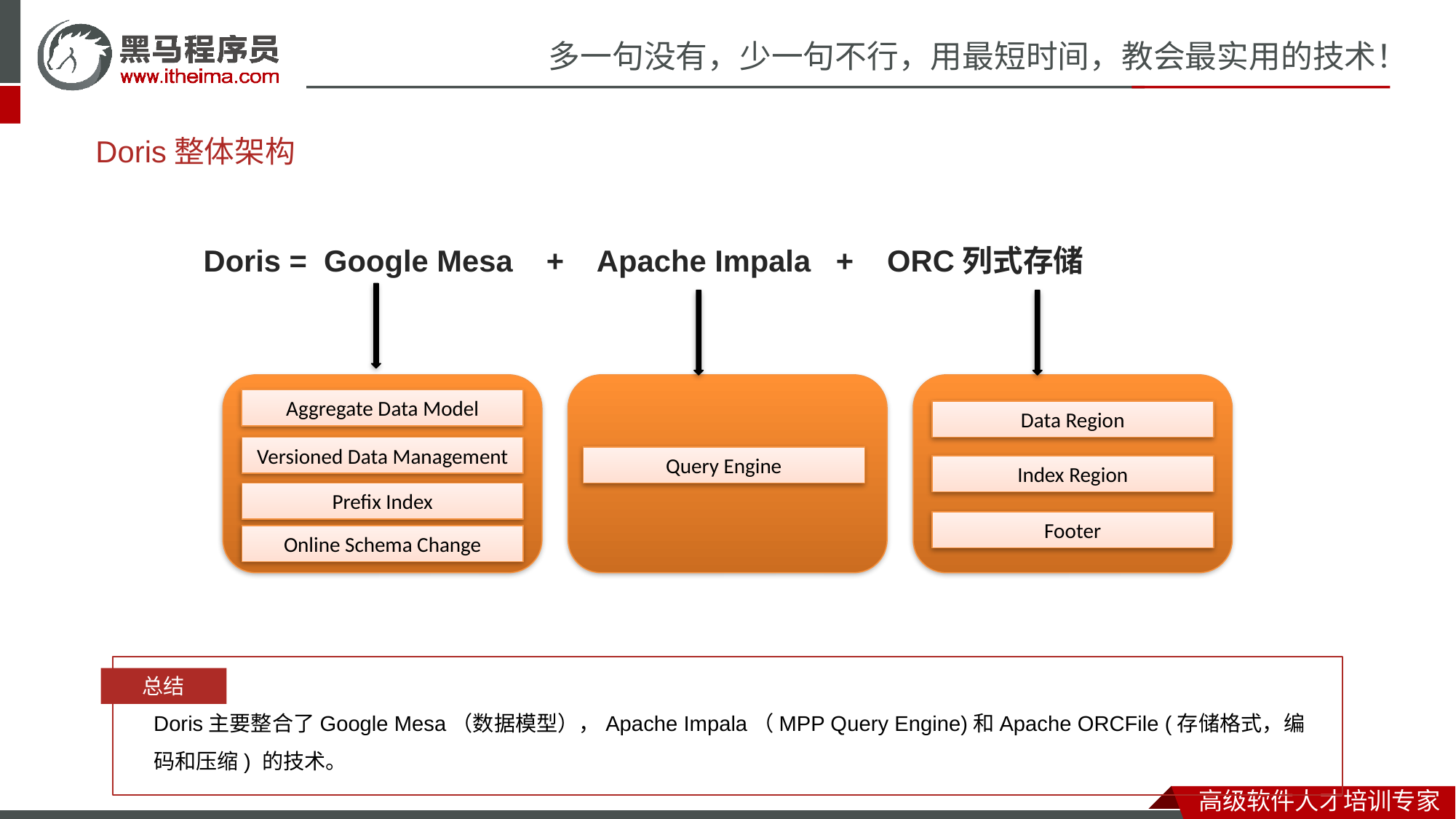

# Doris整体架构
Doris =  Google Mesa    +    Apache Impala   +    ORC列式存储

Aggregate Data Model
Data Region
Versioned Data Management
Query Engine
Index Region
Prefix Index
Footer
Online Schema Change

总结
Doris主要整合了Google Mesa（数据模型），Apache Impala（MPP Query Engine)和Apache ORCFile (存储格式，编码和压缩) 的技术。